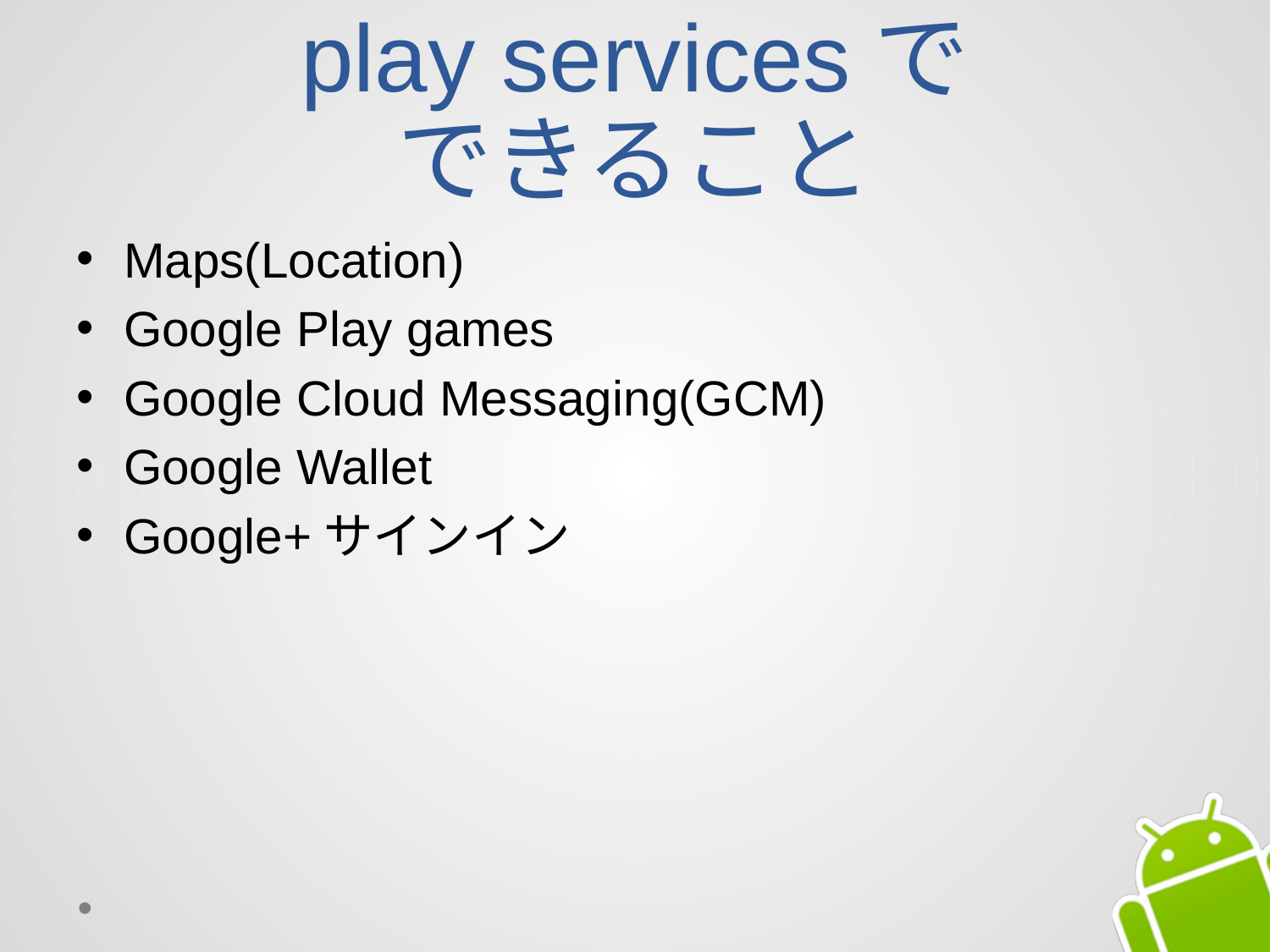

# play servicesで できること
Maps(Location)
Google Play games
Google Cloud Messaging(GCM)
Google Wallet
Google+サインイン